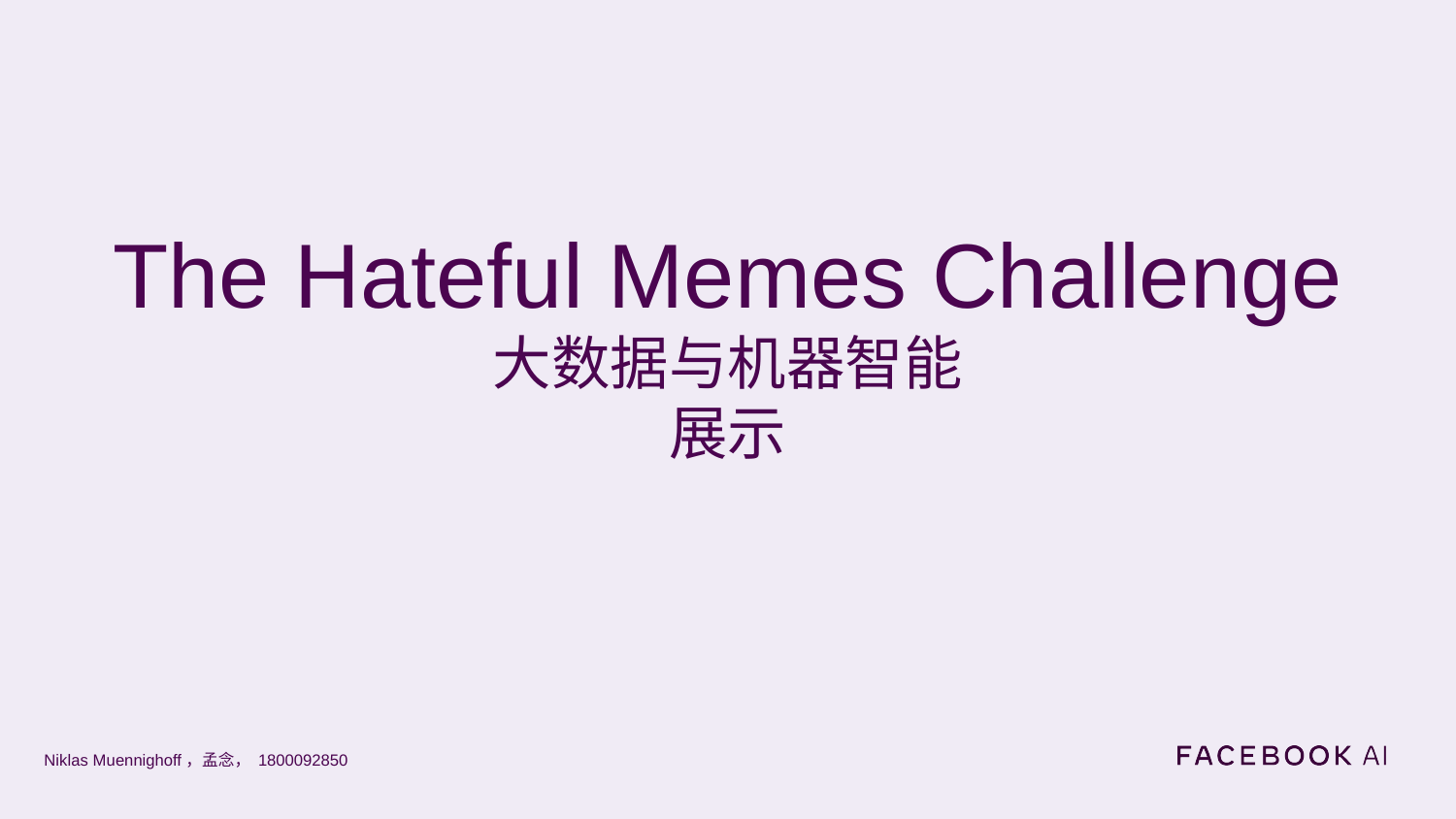

# The Hateful Memes Challenge
大数据与机器智能
展示
Niklas Muennighoff，孟念， 1800092850